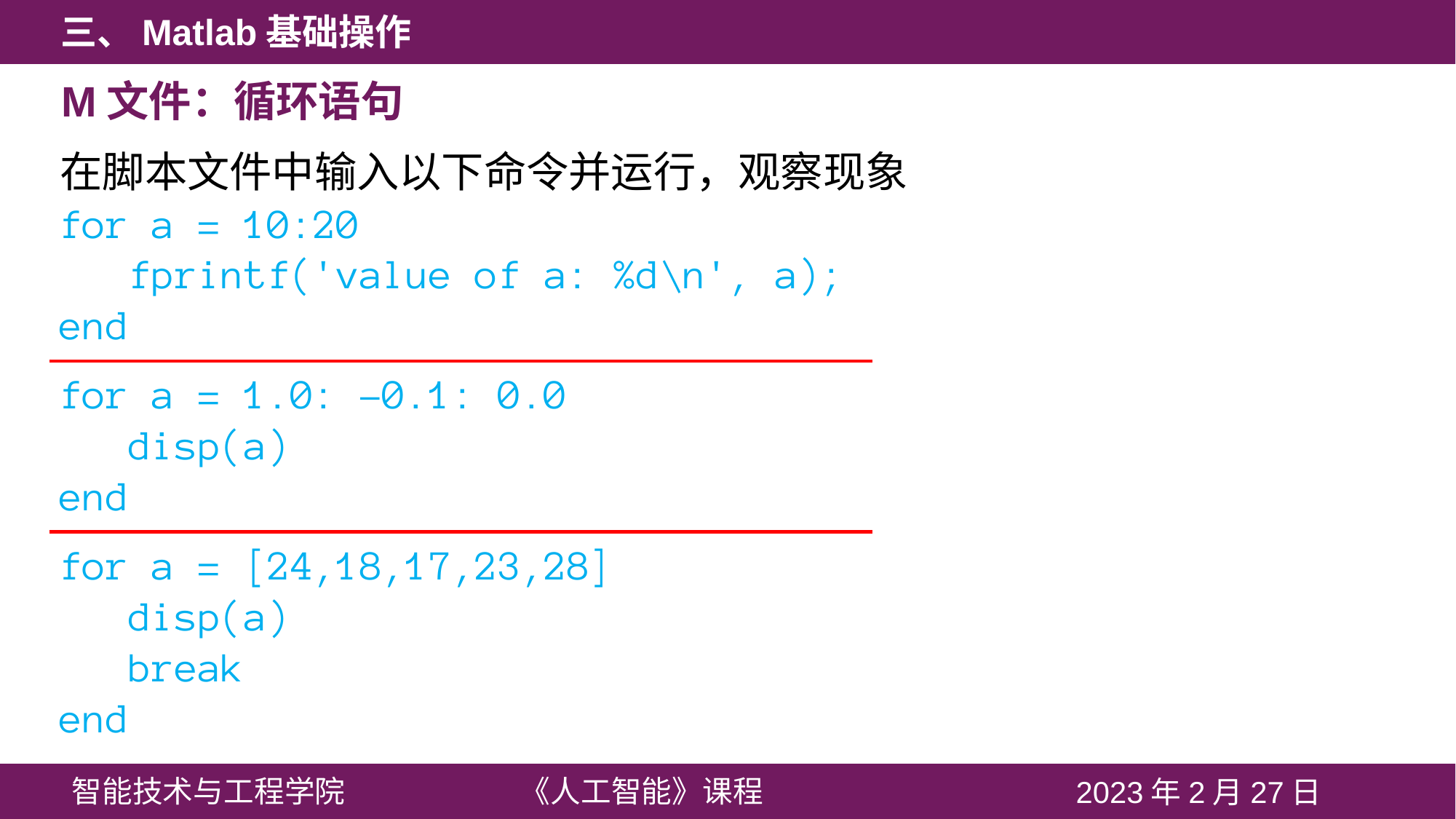

M文件：循环语句
在脚本文件中输入以下命令并运行，观察现象
for a = 10:20
   fprintf('value of a: %d\n', a);
end
for a = 1.0: -0.1: 0.0
   disp(a)
end
for a = [24,18,17,23,28]
   disp(a)
   break
end